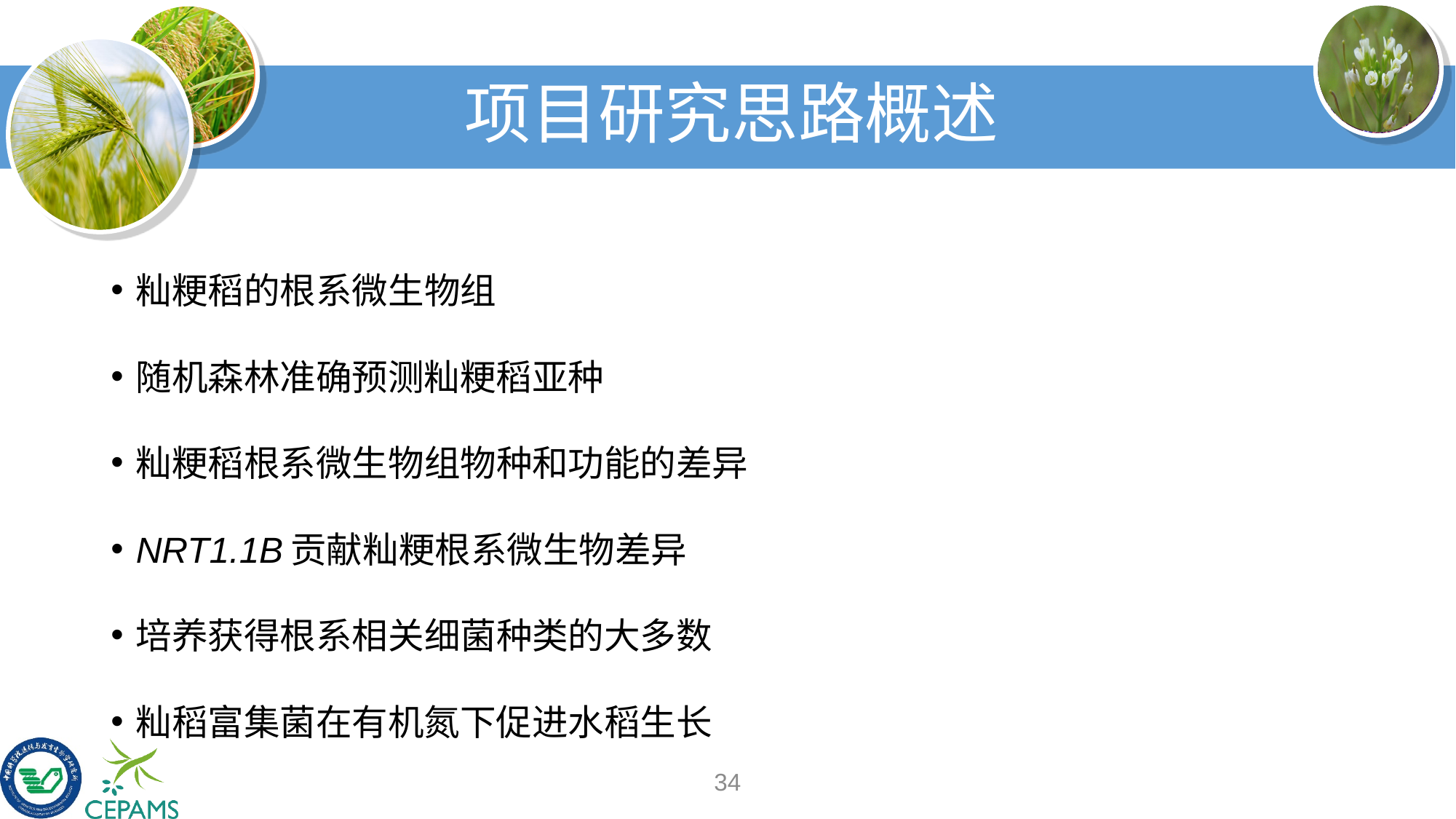

# 项目研究思路概述
籼粳稻的根系微生物组
随机森林准确预测籼粳稻亚种
籼粳稻根系微生物组物种和功能的差异
NRT1.1B贡献籼粳根系微生物差异
培养获得根系相关细菌种类的大多数
籼稻富集菌在有机氮下促进水稻生长

34